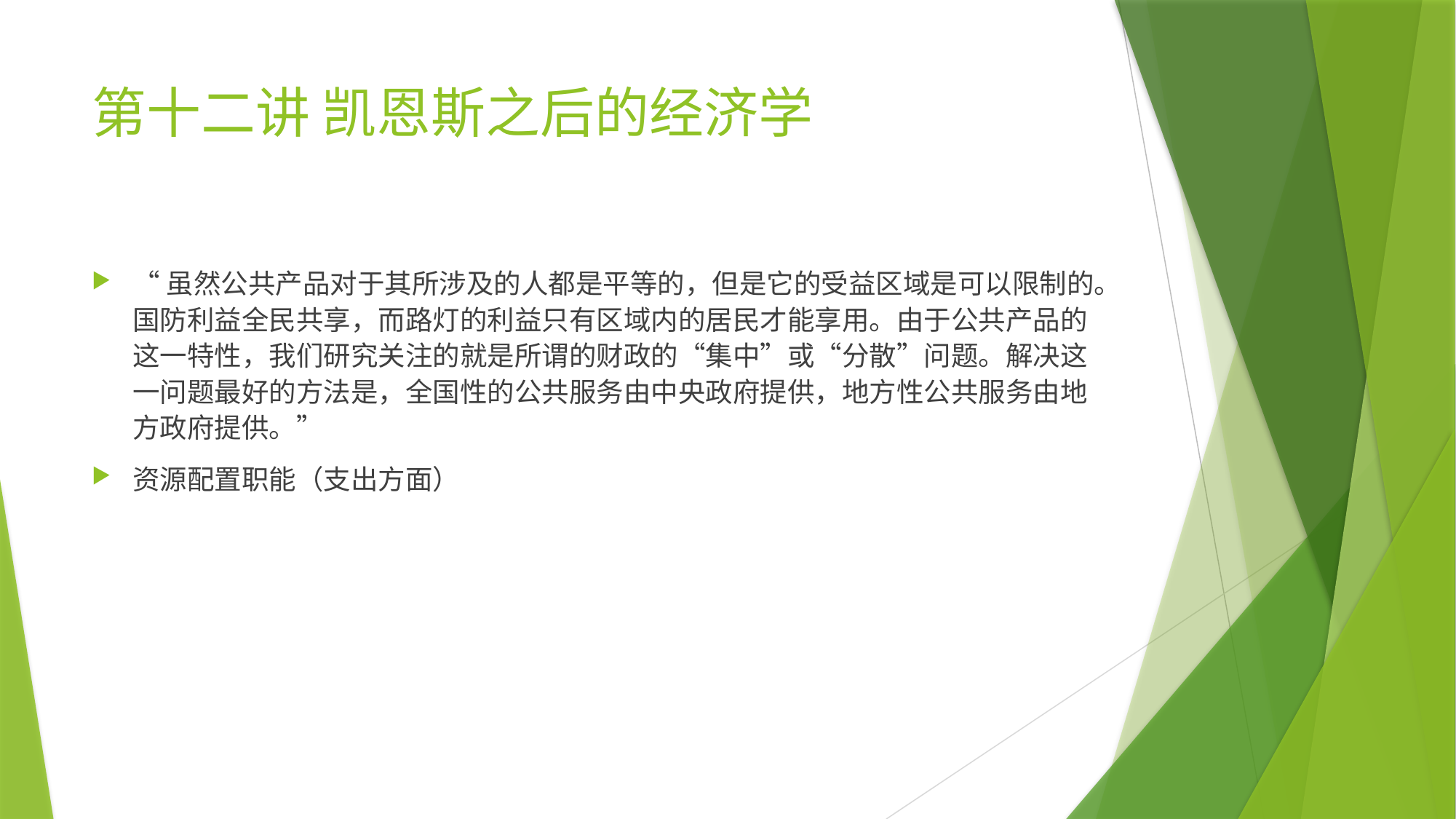

# 第十二讲 凯恩斯之后的经济学
“虽然公共产品对于其所涉及的人都是平等的，但是它的受益区域是可以限制的。国防利益全民共享，而路灯的利益只有区域内的居民才能享用。由于公共产品的这一特性，我们研究关注的就是所谓的财政的“集中”或“分散”问题。解决这一问题最好的方法是，全国性的公共服务由中央政府提供，地方性公共服务由地方政府提供。”
资源配置职能（支出方面）